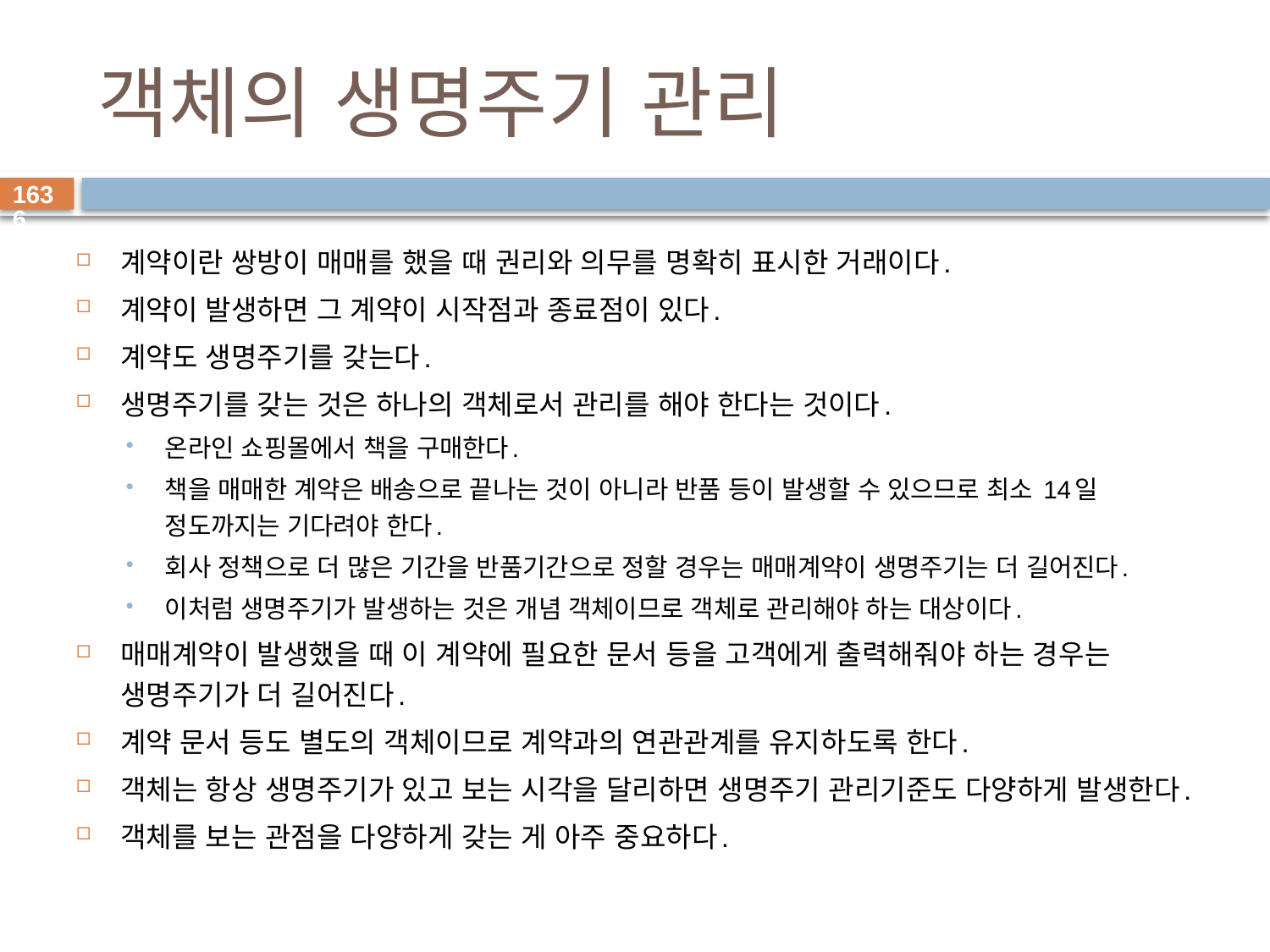

# 객체의 생명주기 관리
1636
계약이란 쌍방이 매매를 했을 때 권리와 의무를 명확히 표시한 거래이다.
계약이 발생하면 그 계약이 시작점과 종료점이 있다.
계약도 생명주기를 갖는다.
생명주기를 갖는 것은 하나의 객체로서 관리를 해야 한다는 것이다.
온라인 쇼핑몰에서 책을 구매한다.
책을 매매한 계약은 배송으로 끝나는 것이 아니라 반품 등이 발생할 수 있으므로 최소 14일 정도까지는 기다려야 한다.
회사 정책으로 더 많은 기간을 반품기간으로 정할 경우는 매매계약이 생명주기는 더 길어진다.
이처럼 생명주기가 발생하는 것은 개념 객체이므로 객체로 관리해야 하는 대상이다.
매매계약이 발생했을 때 이 계약에 필요한 문서 등을 고객에게 출력해줘야 하는 경우는 생명주기가 더 길어진다.
계약 문서 등도 별도의 객체이므로 계약과의 연관관계를 유지하도록 한다.
객체는 항상 생명주기가 있고 보는 시각을 달리하면 생명주기 관리기준도 다양하게 발생한다.
객체를 보는 관점을 다양하게 갖는 게 아주 중요하다.